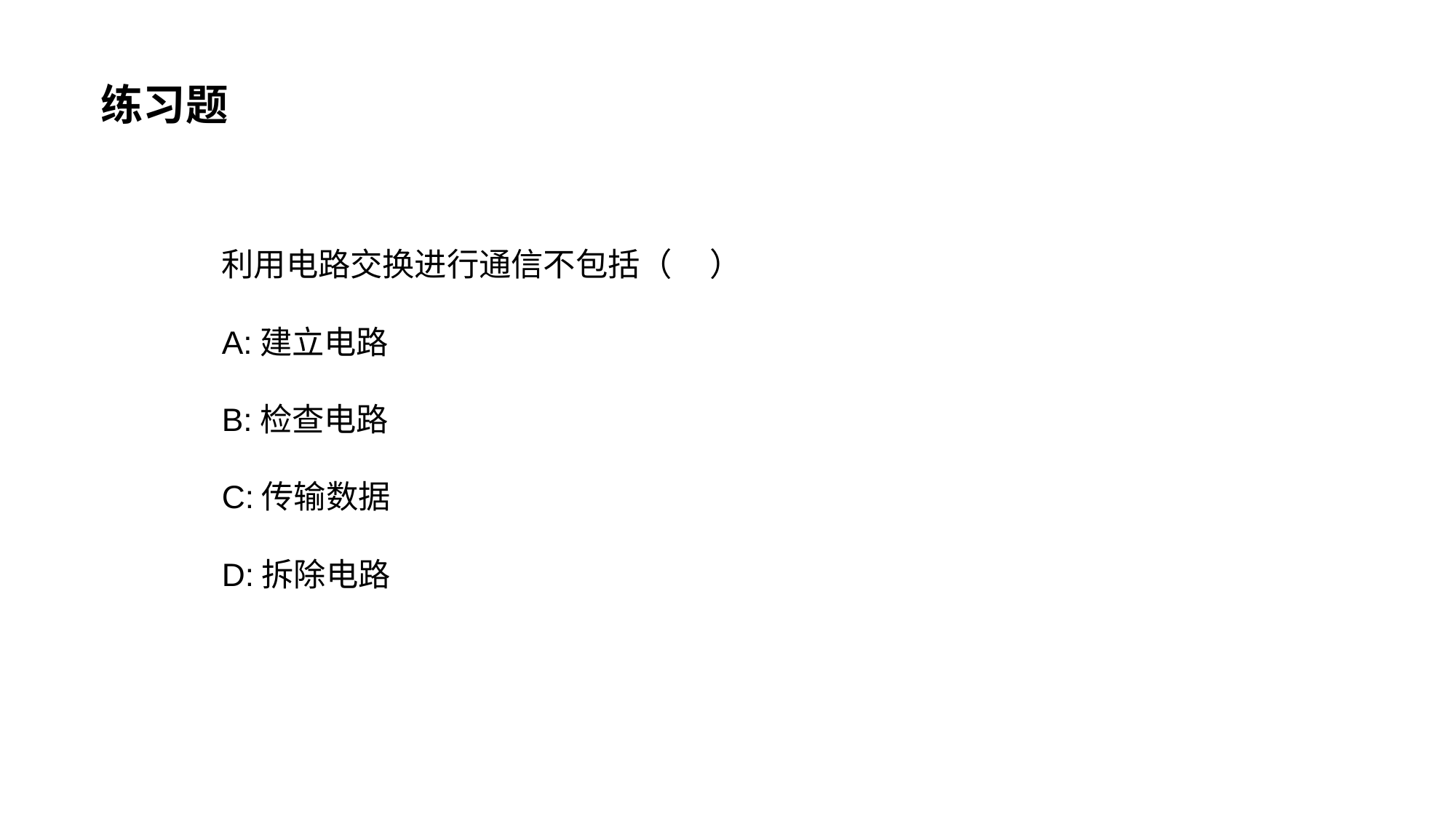

练习题
利用电路交换进行通信不包括（B）

A:建立电路

B:检查电路

C:传输数据

D:拆除电路